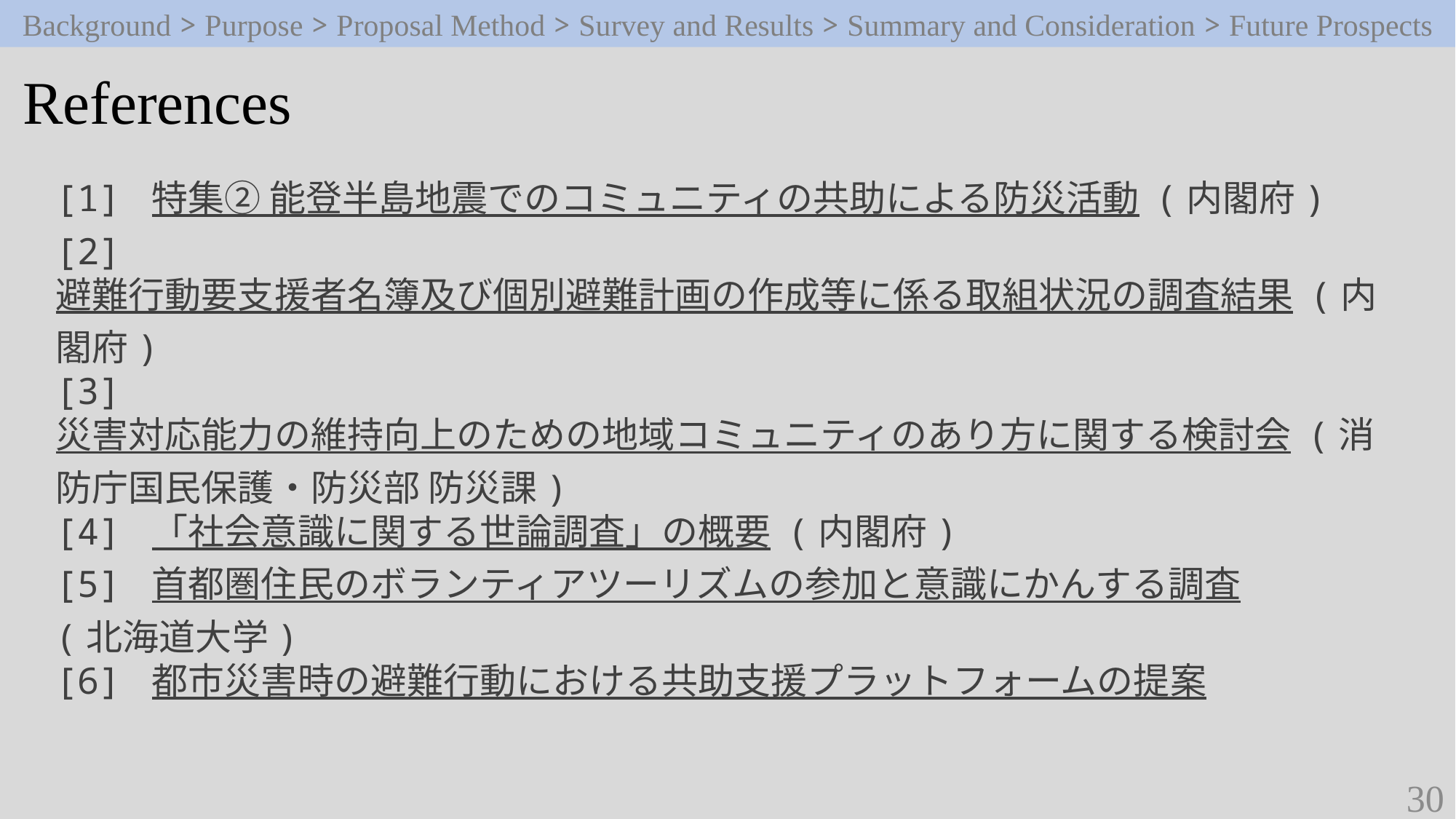

Background > Purpose > Proposal Method > Survey and Results > Summary and Consideration > Future Prospects
References
[1] 特集② 能登半島地震でのコミュニティの共助による防災活動 (内閣府)
[2] 避難行動要支援者名簿及び個別避難計画の作成等に係る取組状況の調査結果 (内閣府)
[3] 災害対応能力の維持向上のための地域コミュニティのあり方に関する検討会 (消防庁国民保護・防災部 防災課)
[4] 「社会意識に関する世論調査」の概要 (内閣府)
[5] 首都圏住民のボランティアツーリズムの参加と意識にかんする調査
(北海道大学)
[6] 都市災害時の避難行動における共助支援プラットフォームの提案
30